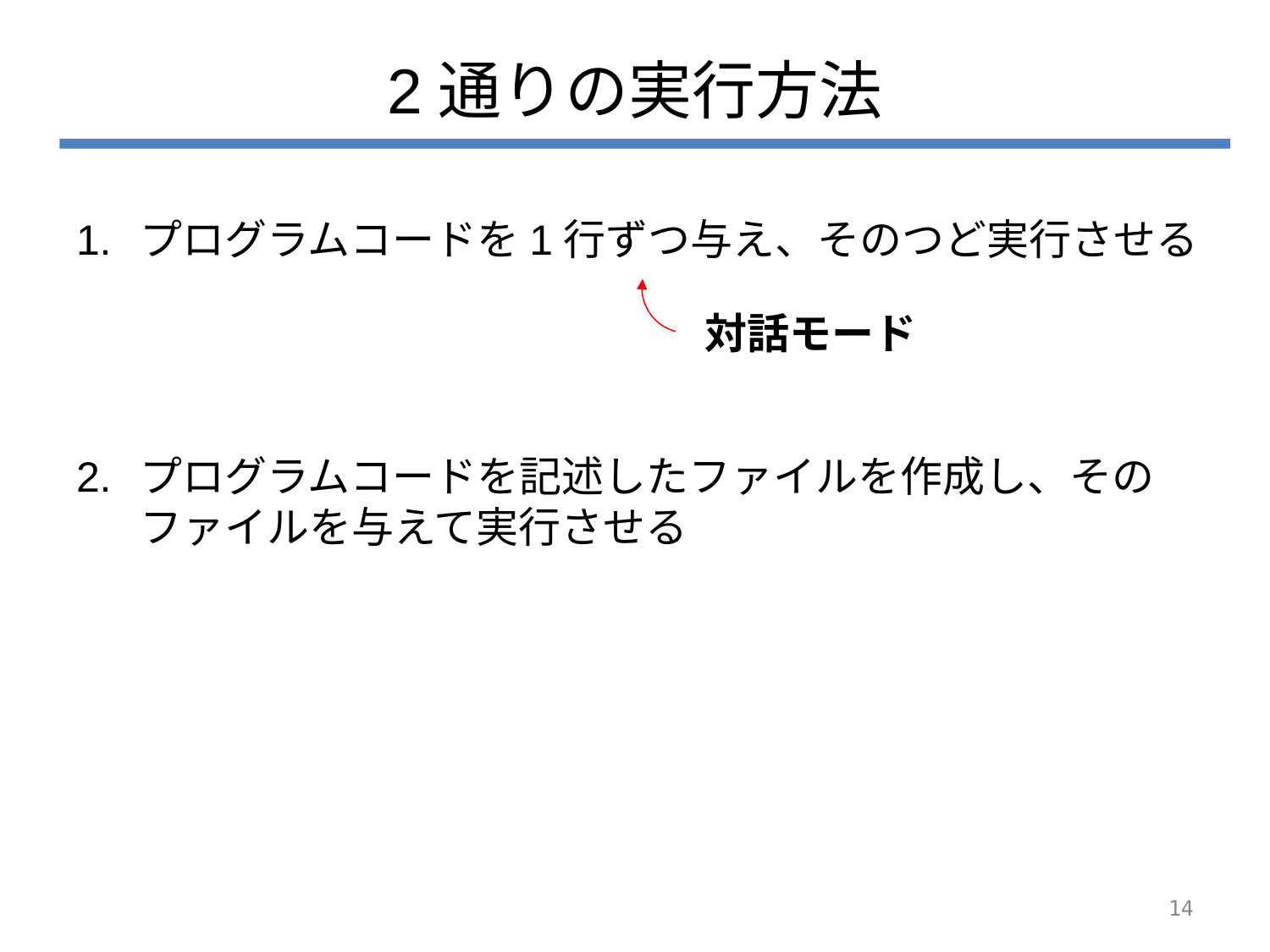

# 2通りの実行方法
プログラムコードを1行ずつ与え、そのつど実行させる

プログラムコードを記述したファイルを作成し、そのファイルを与えて実行させる

対話モード
14